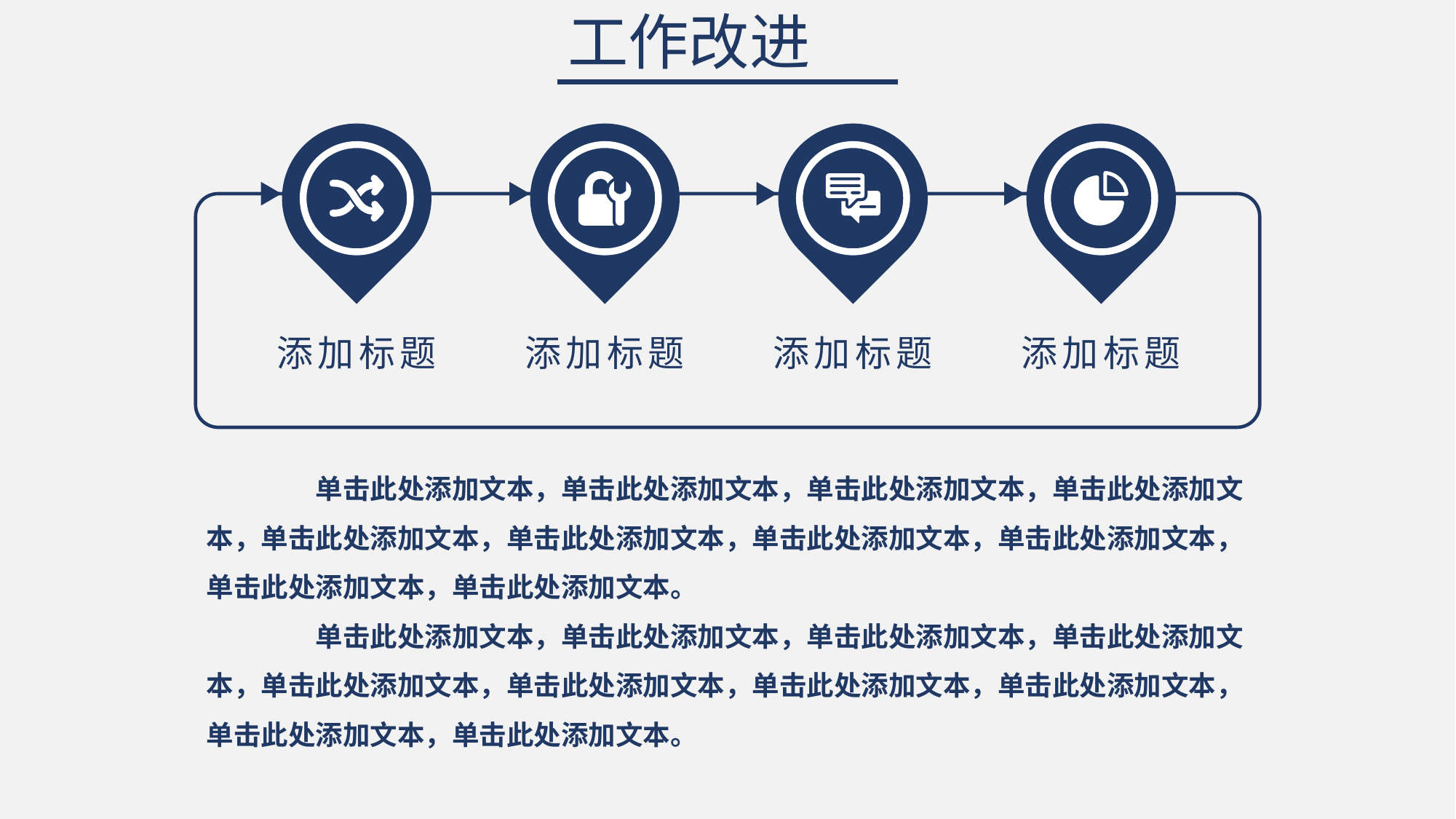

工作改进

添加标题
添加标题
添加标题
添加标题
	单击此处添加文本，单击此处添加文本，单击此处添加文本，单击此处添加文本，单击此处添加文本，单击此处添加文本，单击此处添加文本，单击此处添加文本，单击此处添加文本，单击此处添加文本。
	单击此处添加文本，单击此处添加文本，单击此处添加文本，单击此处添加文本，单击此处添加文本，单击此处添加文本，单击此处添加文本，单击此处添加文本，单击此处添加文本，单击此处添加文本。